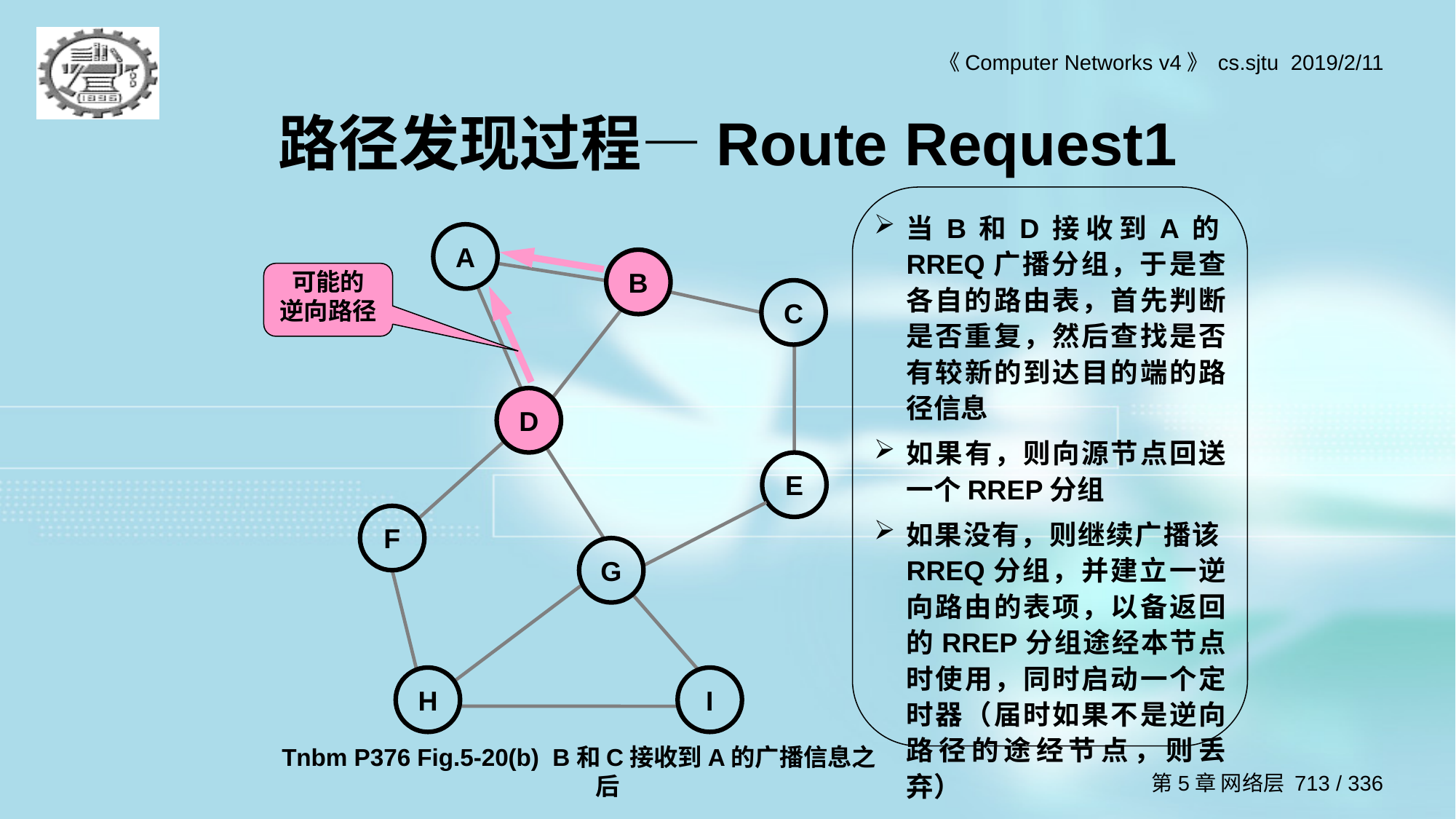

路径发现过程—Route Request1
当B和D接收到A的RREQ广播分组，于是查各自的路由表，首先判断是否重复，然后查找是否有较新的到达目的端的路径信息
如果有，则向源节点回送一个RREP分组
如果没有，则继续广播该RREQ分组，并建立一逆向路由的表项，以备返回的RREP分组途经本节点时使用，同时启动一个定时器（届时如果不是逆向路径的途经节点，则丢弃）
A
B

C

D

E

F
G

H
I

可能的
逆向路径
Tnbm P376 Fig.5-20(b)  B和C接收到A的广播信息之后